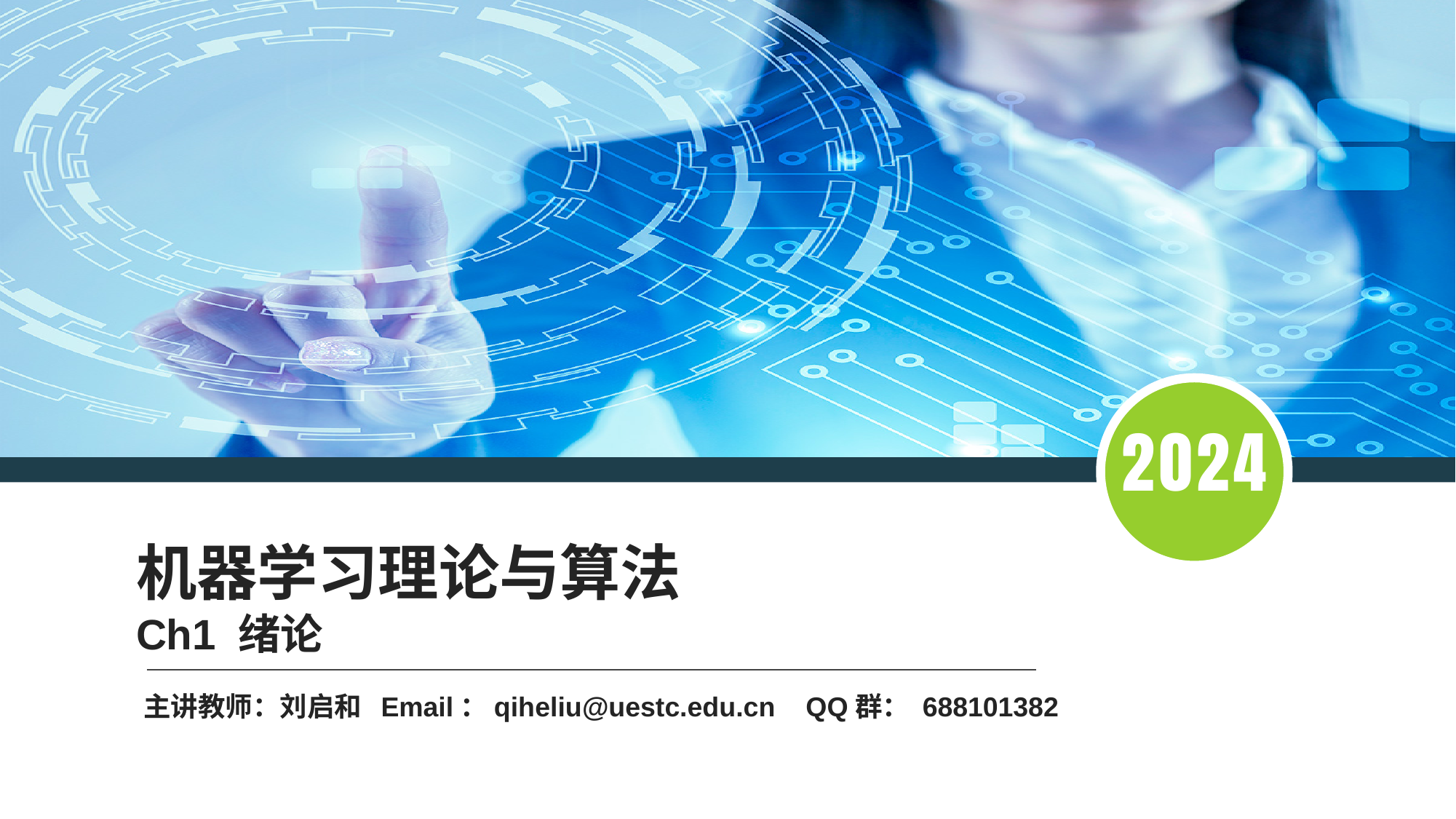

2024

机器学习理论与算法
Ch1 绪论
主讲教师：刘启和  Email：qiheliu@uestc.edu.cn    QQ群： 688101382